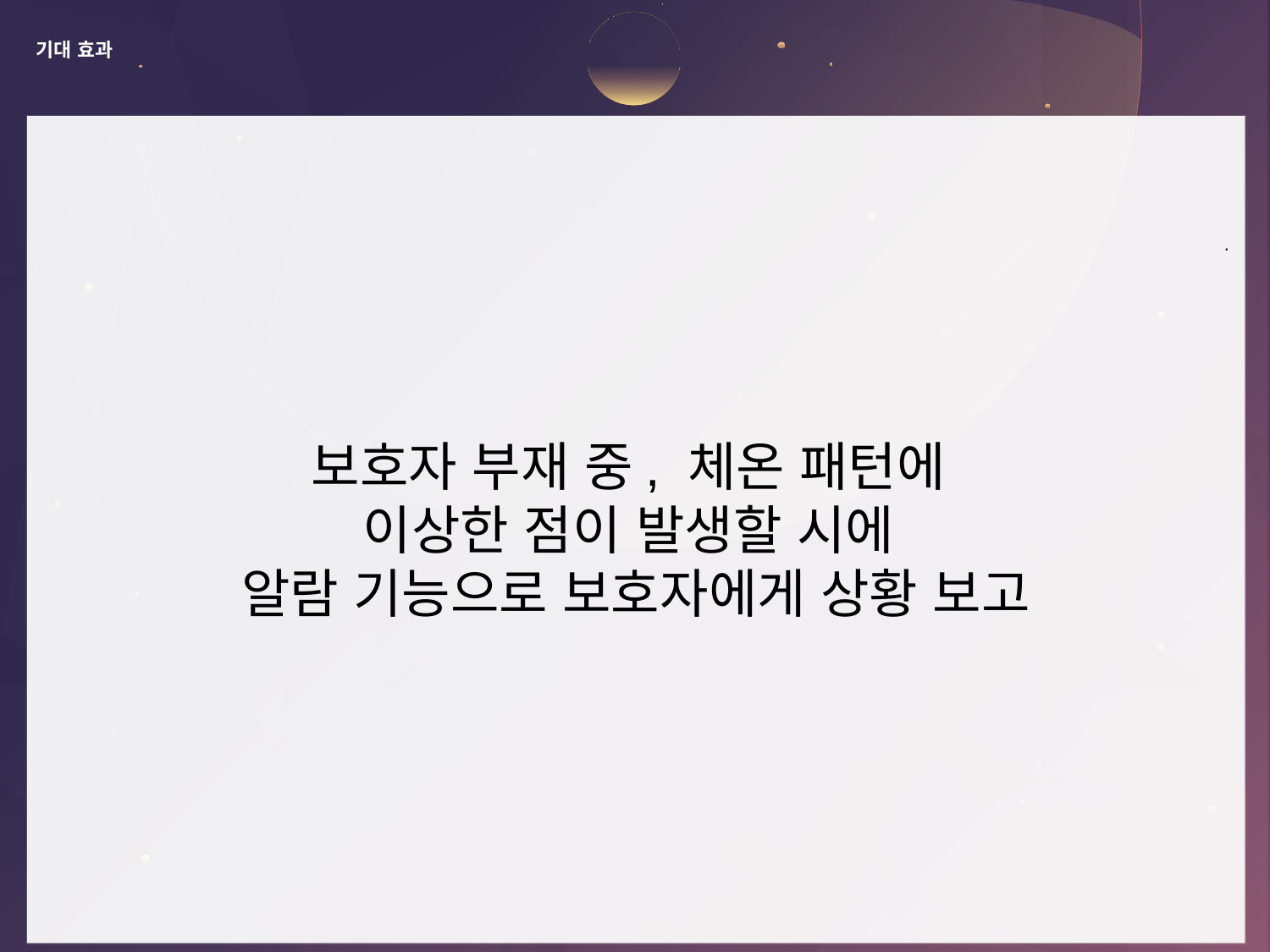

# 기대 효과

·

보호자 부재 중, 체온 패턴에
이상한 점이 발생할 시에
알람 기능으로 보호자에게 상황 보고